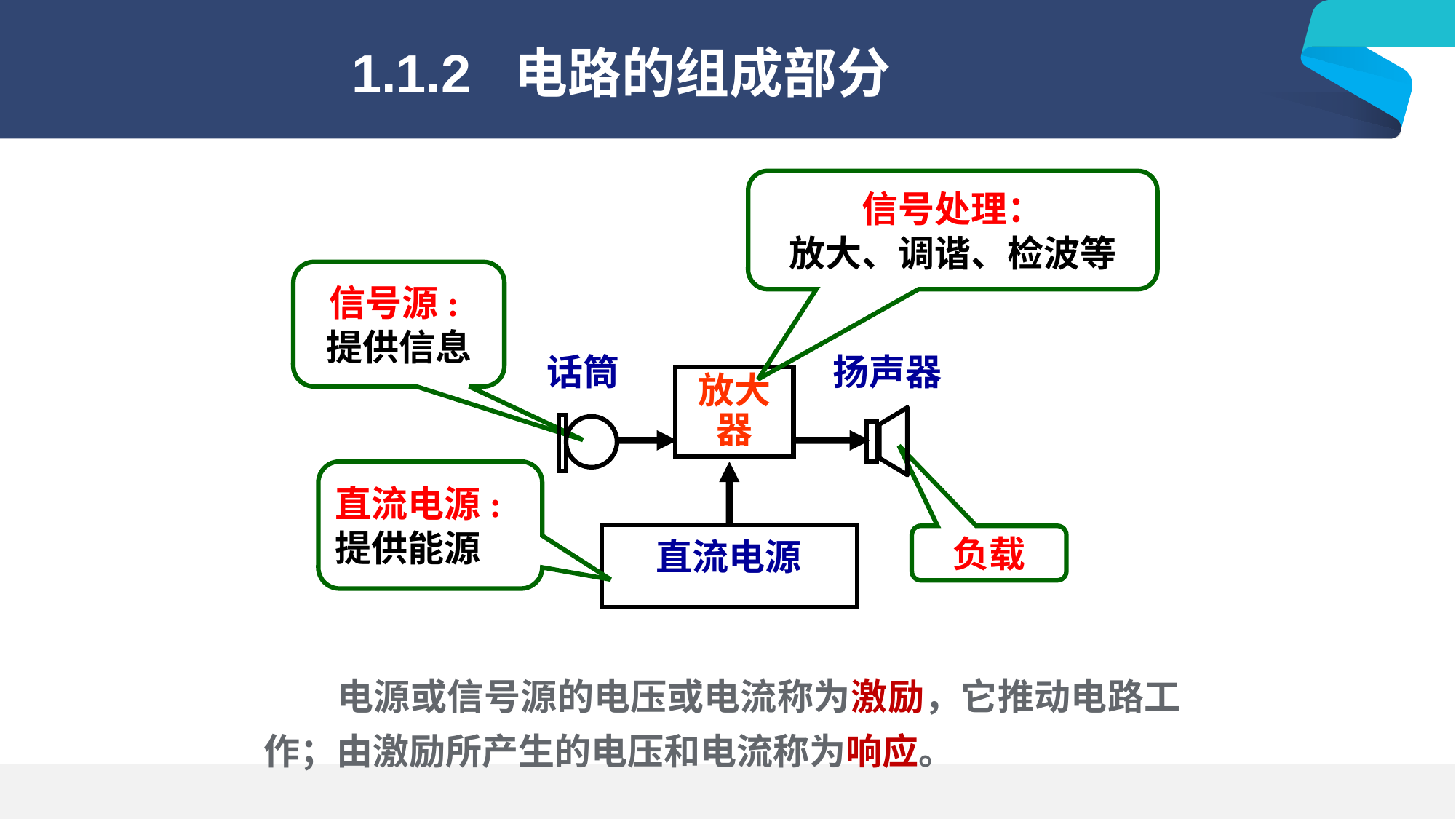

1.1.2  电路的组成部分
信号处理：
放大、调谐、检波等
信号源:
提供信息
话筒
扬声器
放大器

直流电源:
提供能源

直流电源
负载
　　电源或信号源的电压或电流称为激励，它推动电路工作；由激励所产生的电压和电流称为响应。